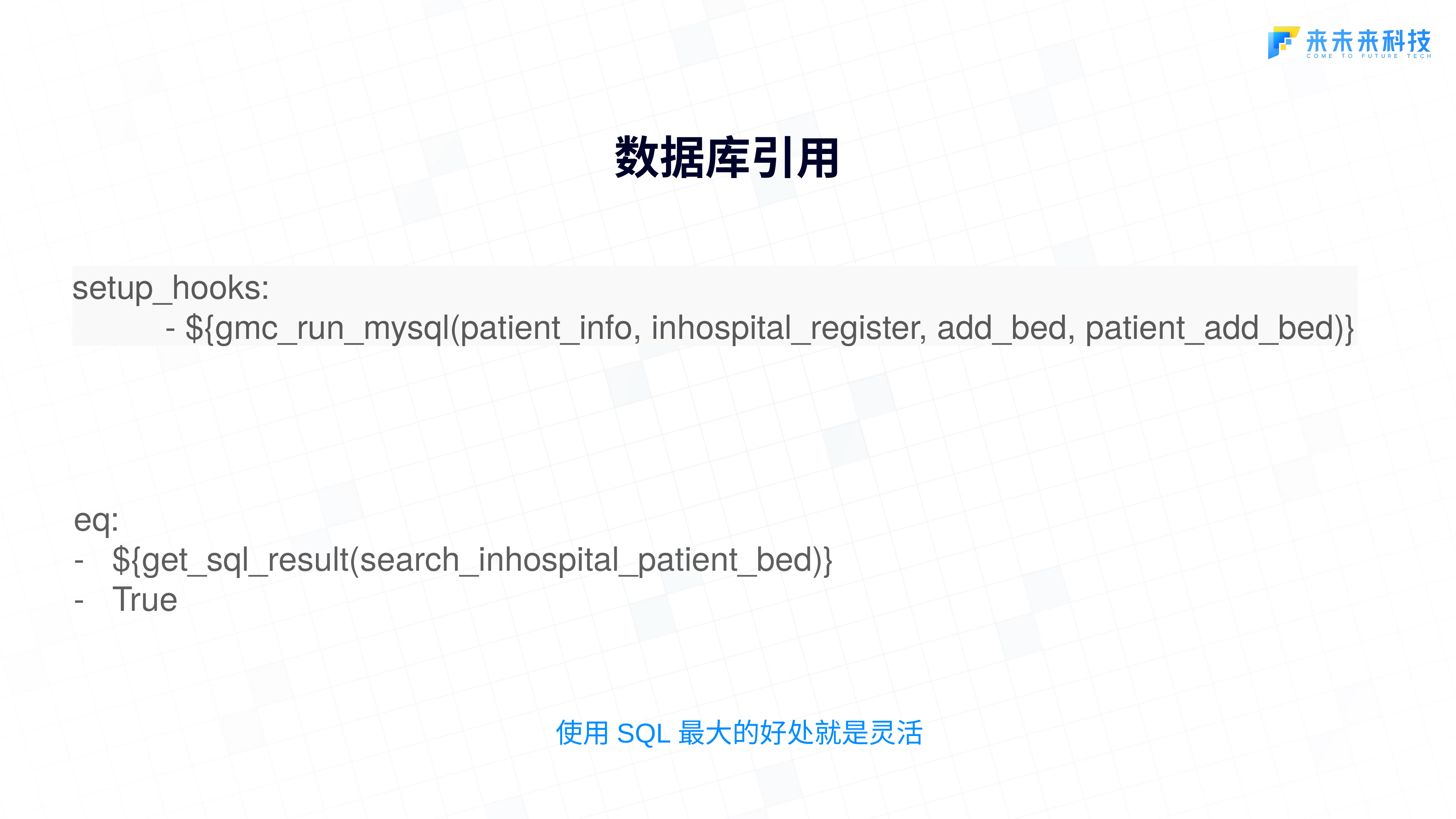

数据库引用

setup_hooks:
          - ${gmc_run_mysql(patient_info, inhospital_register, add_bed, patient_add_bed)}
eq:
-   ${get_sql_result(search_inhospital_patient_bed)}
-   True
使用SQL最大的好处就是灵活